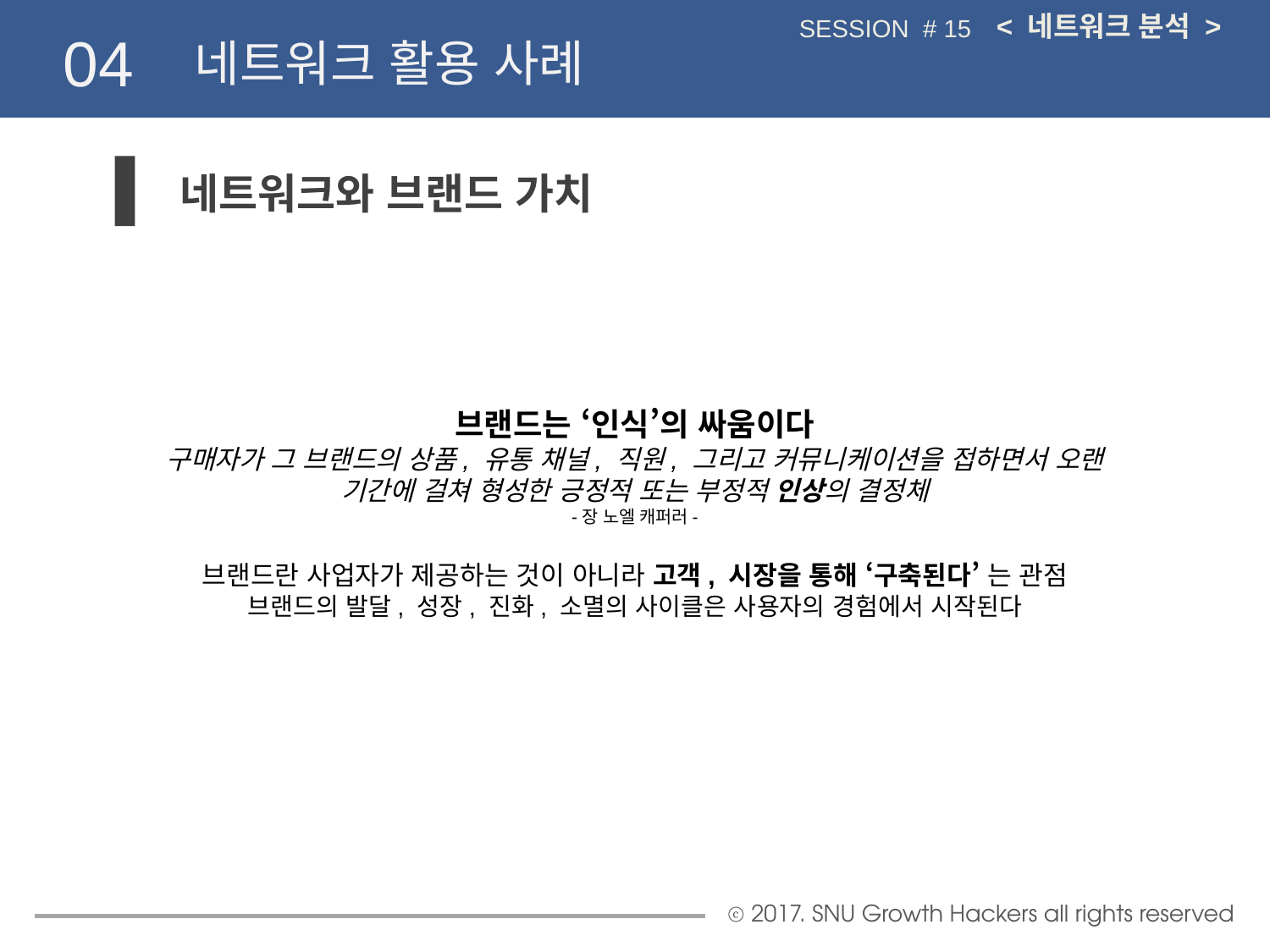

< 네트워크 분석 >
SESSION  # 15
04
네트워크 활용 사례

네트워크와 브랜드 가치
브랜드는 ‘인식’의 싸움이다
구매자가 그 브랜드의 상품, 유통 채널, 직원, 그리고 커뮤니케이션을 접하면서 오랜 기간에 걸쳐 형성한 긍정적 또는 부정적 인상의 결정체
-장 노엘 캐퍼러-

브랜드란 사업자가 제공하는 것이 아니라 고객, 시장을 통해 ‘구축된다’ 는 관점
브랜드의 발달, 성장, 진화, 소멸의 사이클은 사용자의 경험에서 시작된다
ⓒ 2017. SNU Growth Hackers all rights reserved